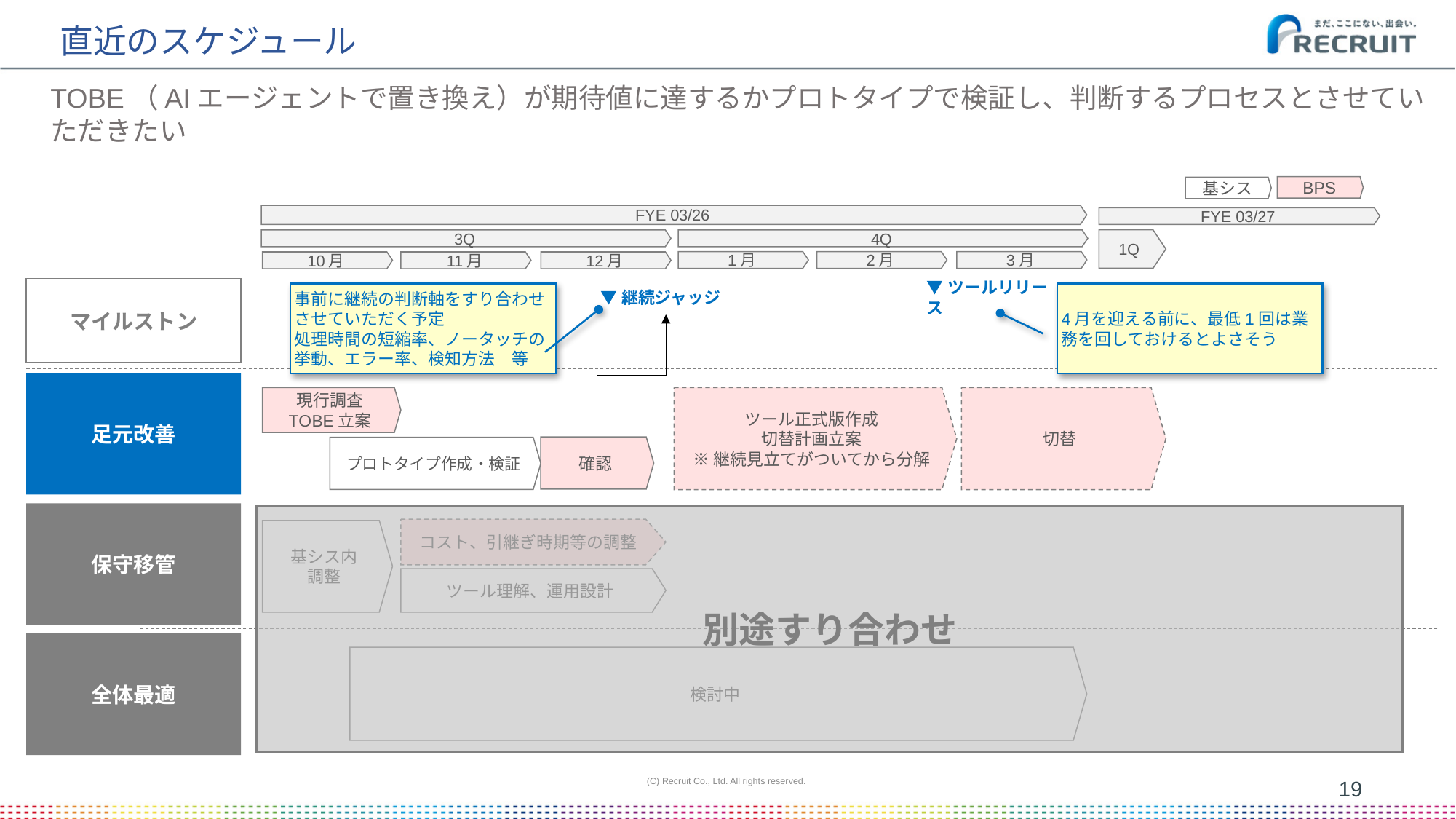

# 直近のスケジュール
TOBE（AIエージェントで置き換え）が期待値に達するかプロトタイプで検証し、判断するプロセスとさせていただきたい
BPS
基シス
FYE 03/26
3Q
4Q
1月
2月
3月
10月
11月
12月
FYE 03/27
1Q
マイルストン
▼継続ジャッジ
▼ツールリリース
事前に継続の判断軸をすり合わせさせていただく予定
処理時間の短縮率、ノータッチの挙動、エラー率、検知方法　等
4月を迎える前に、最低1回は業務を回しておけるとよさそう
足元改善
現行調査
TOBE立案
ツール正式版作成
切替計画立案
※継続見立てがついてから分解
切替
確認
プロトタイプ作成・検証
保守移管
別途すり合わせ
コスト、引継ぎ時期等の調整
基シス内
調整
ツール理解、運用設計
全体最適
検討中
(C) Recruit Co., Ltd. All rights reserved.